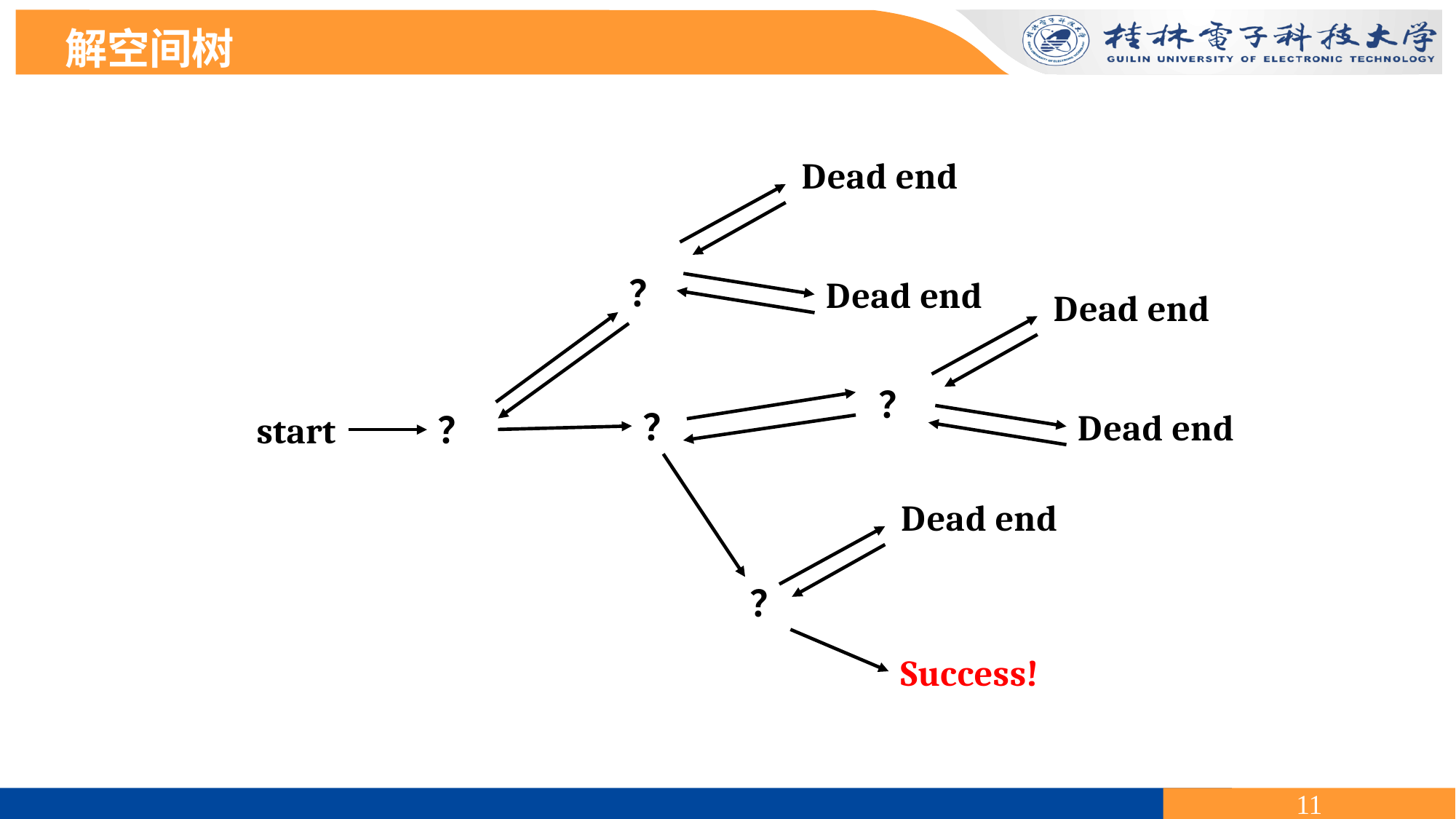

解空间树
Dead end
？
Dead end
Dead end
？
？
Dead end
？
start
Dead end
？
Success!